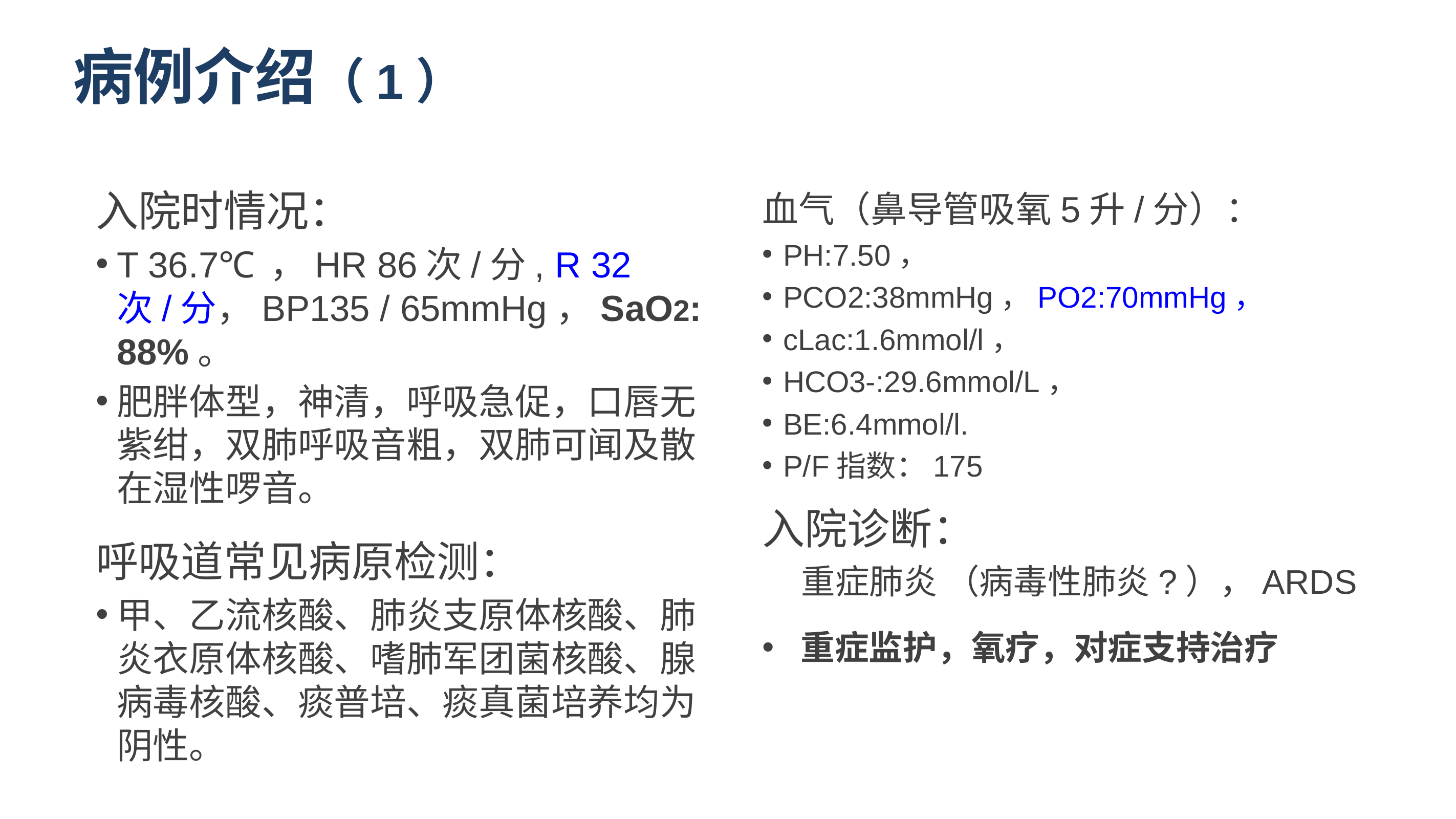

# 病例介绍（1）
入院时情况：
T 36.7℃，HR 86次/分, R 32次/分，BP135 / 65mmHg，SaO2: 88%。
肥胖体型，神清，呼吸急促，口唇无紫绀，双肺呼吸音粗，双肺可闻及散在湿性啰音。
呼吸道常见病原检测：
甲、乙流核酸、肺炎支原体核酸、肺炎衣原体核酸、嗜肺军团菌核酸、腺病毒核酸、痰普培、痰真菌培养均为阴性。

血气（鼻导管吸氧5升/分）：
PH:7.50，
PCO2:38mmHg，PO2:70mmHg，
cLac:1.6mmol/l，
HCO3-:29.6mmol/L，
BE:6.4mmol/l.
P/F指数：175
入院诊断：
    重症肺炎 （病毒性肺炎?），ARDS
重症监护，氧疗，对症支持治疗